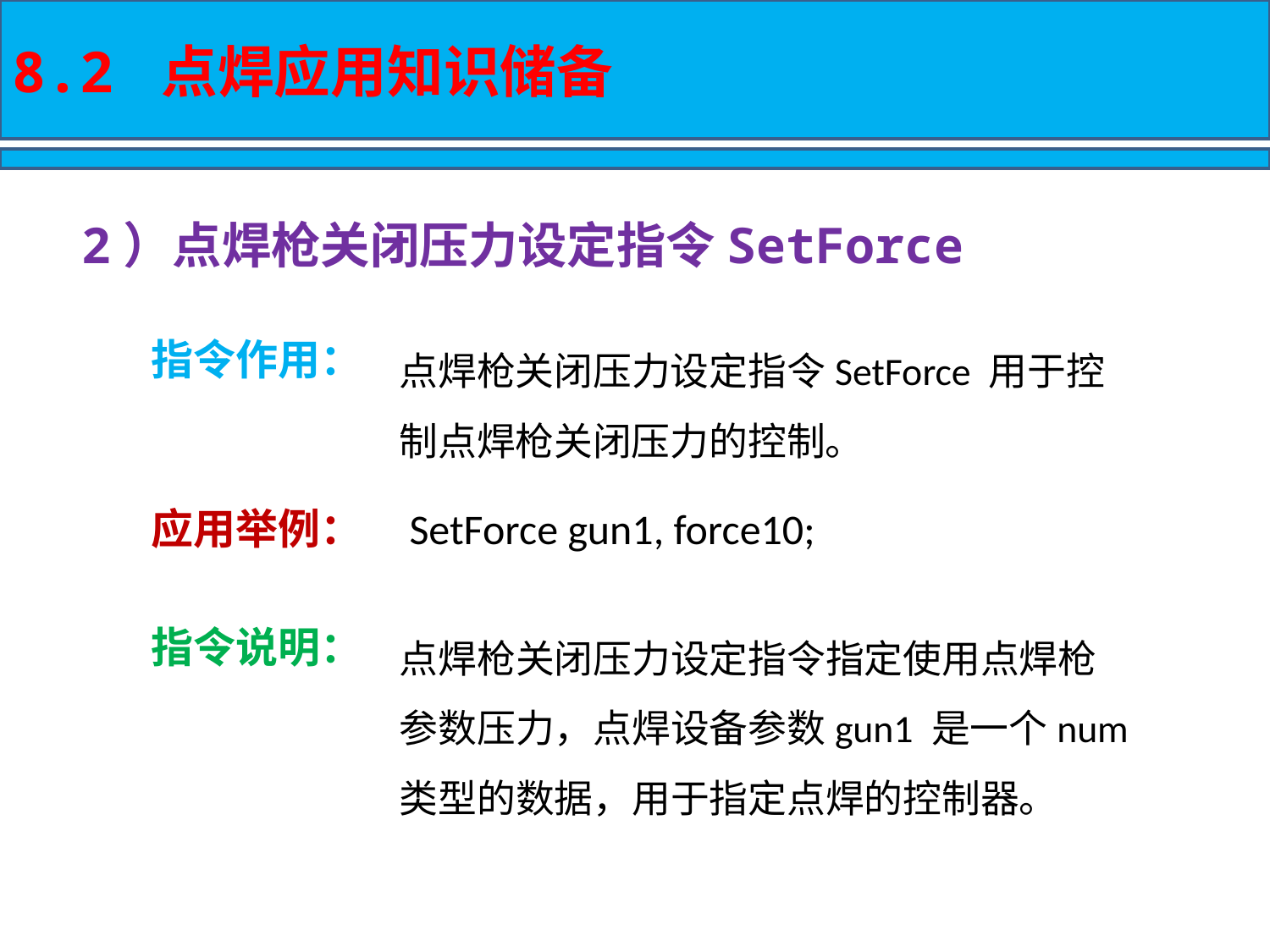

8.2 点焊应用知识储备

2）点焊枪关闭压力设定指令SetForce
点焊枪关闭压力设定指令SetForce 用于控制点焊枪关闭压力的控制。
指令作用：
应用举例：
SetForce gun1, force10;
点焊枪关闭压力设定指令指定使用点焊枪参数压力，点焊设备参数gun1 是一个num
类型的数据，用于指定点焊的控制器。
指令说明：